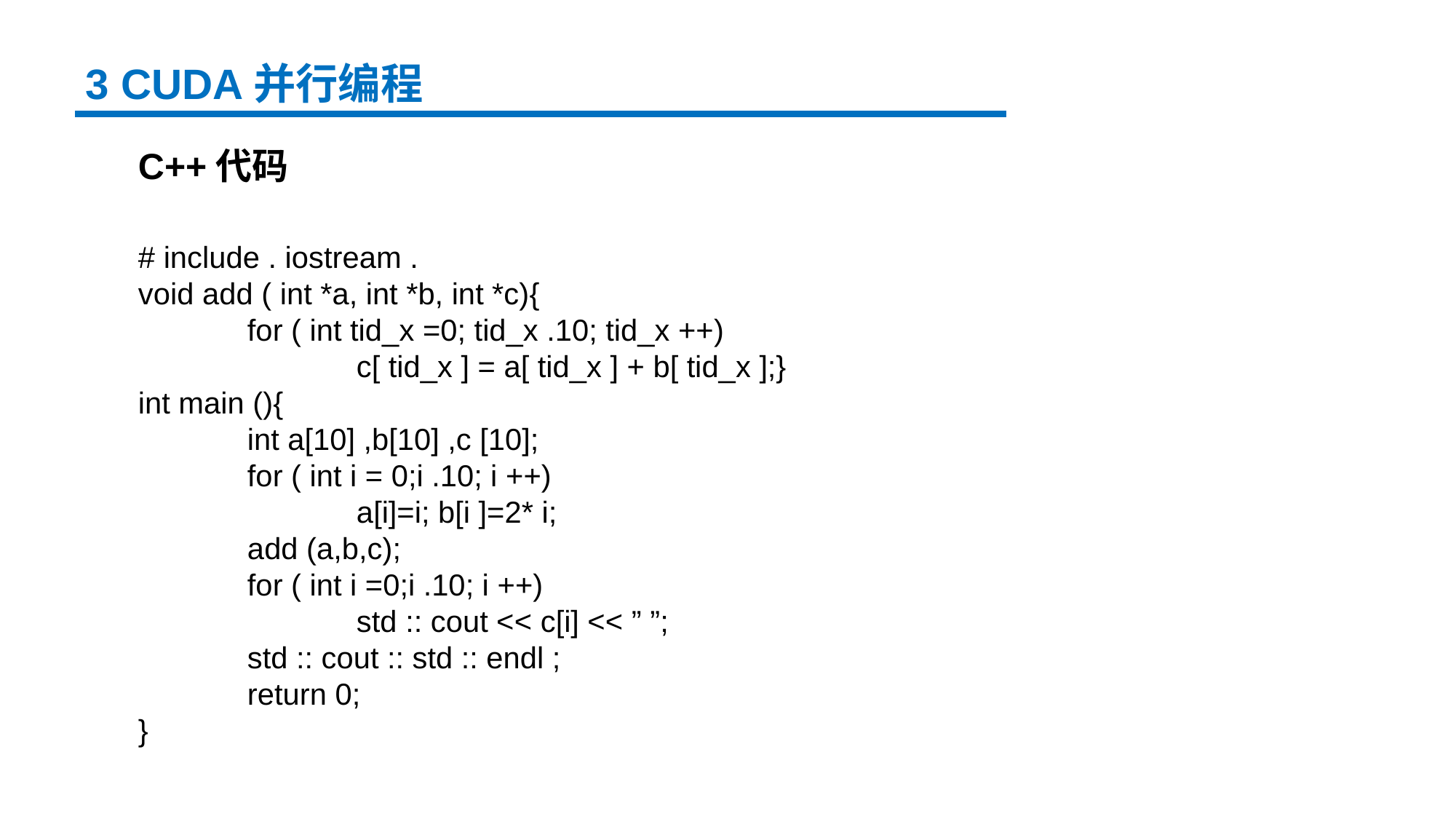

3 CUDA并行编程
C++代码

# include . iostream .
void add ( int *a, int *b, int *c){
	for ( int tid_x =0; tid_x .10; tid_x ++)
		c[ tid_x ] = a[ tid_x ] + b[ tid_x ];}
int main (){
	int a[10] ,b[10] ,c [10];
	for ( int i = 0;i .10; i ++)
		a[i]=i; b[i ]=2* i;
	add (a,b,c);
	for ( int i =0;i .10; i ++)
		std :: cout << c[i] << ” ”;
	std :: cout :: std :: endl ;
	return 0;
}